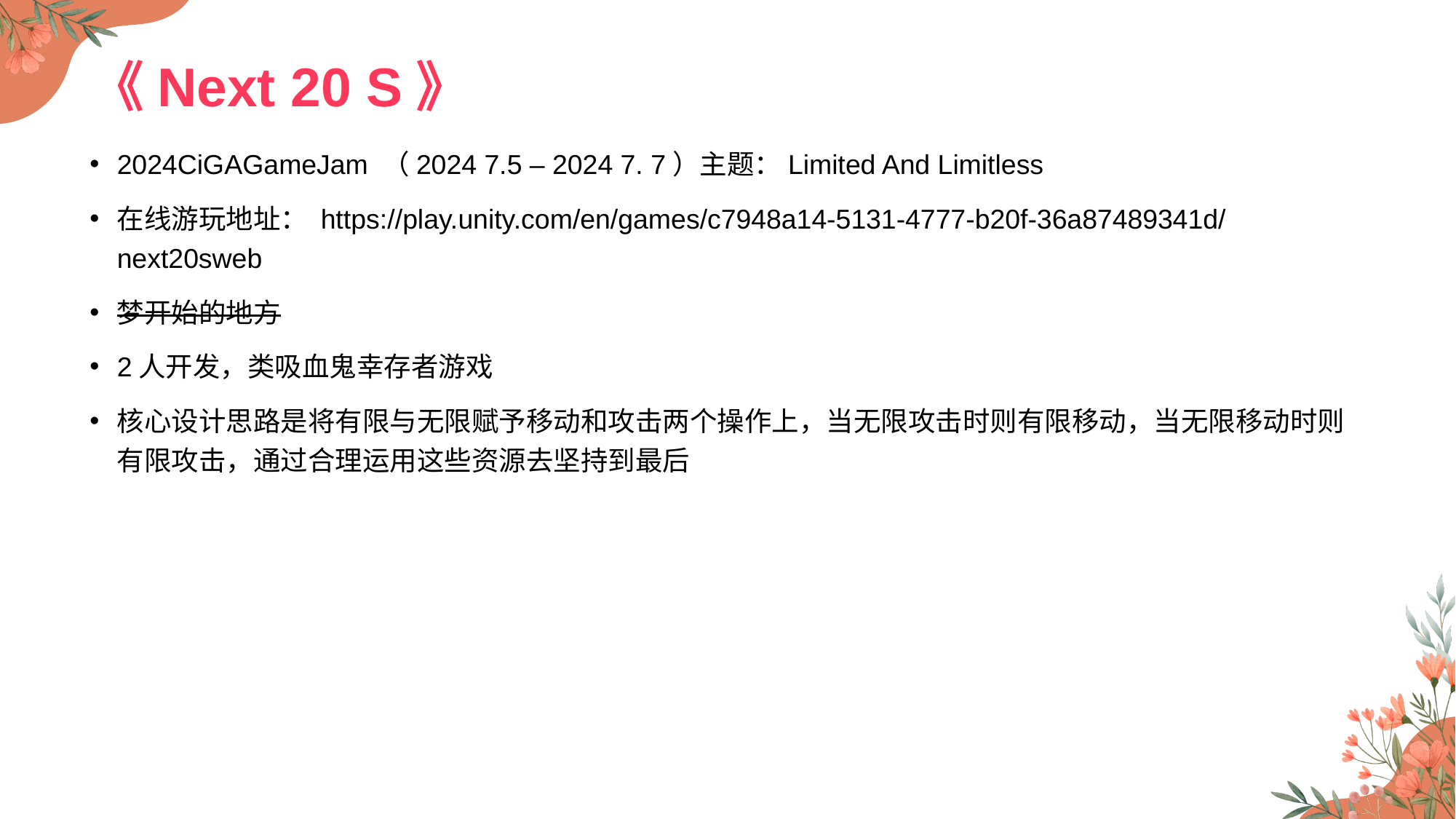

# 《Next 20 S》
2024CiGAGameJam （2024 7.5 – 2024 7. 7）主题：Limited And Limitless
在线游玩地址： https://play.unity.com/en/games/c7948a14-5131-4777-b20f-36a87489341d/next20sweb
梦开始的地方
2人开发，类吸血鬼幸存者游戏
核心设计思路是将有限与无限赋予移动和攻击两个操作上，当无限攻击时则有限移动，当无限移动时则有限攻击，通过合理运用这些资源去坚持到最后